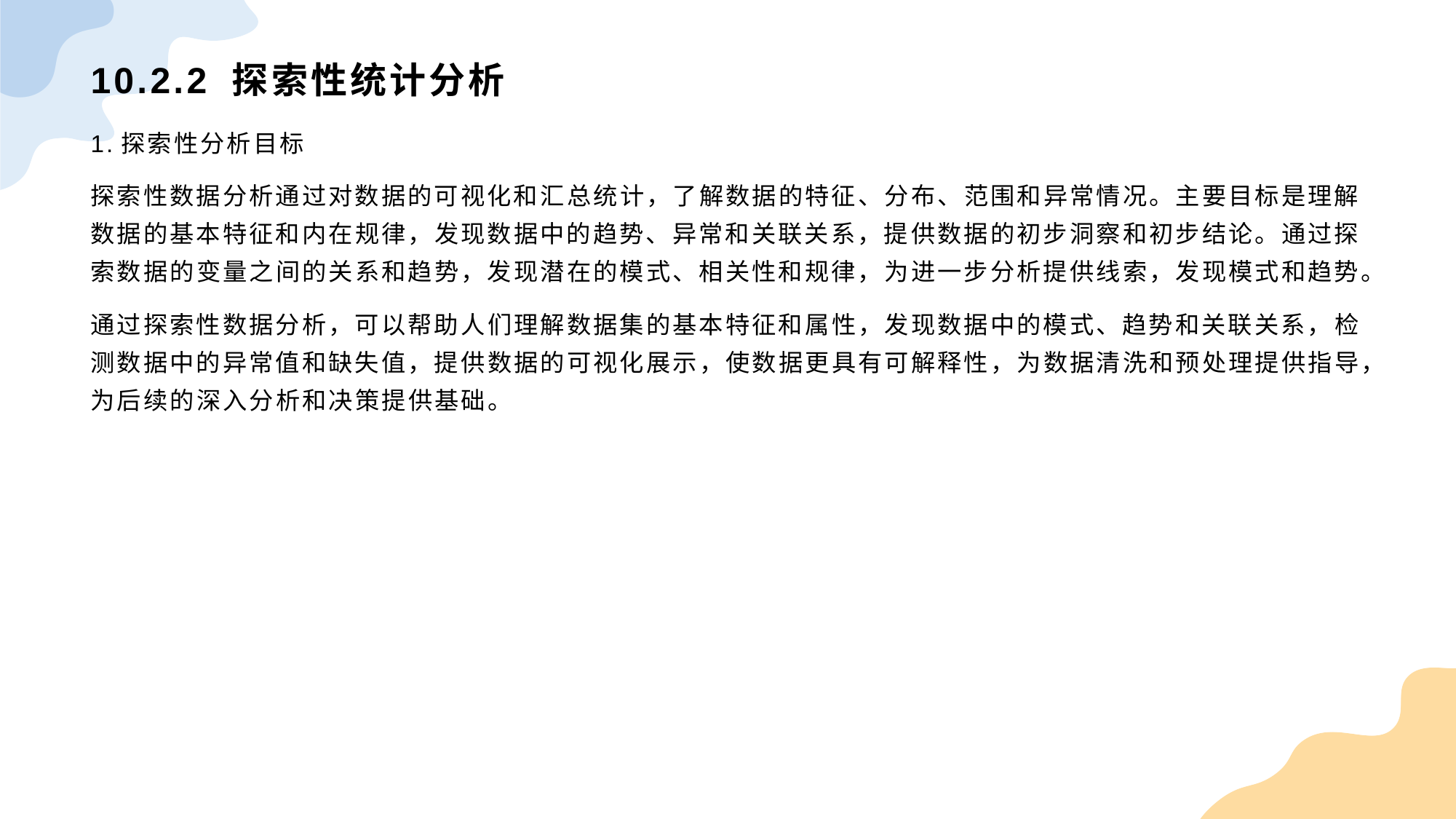

# 10.2.2 探索性统计分析
1.探索性分析目标
探索性数据分析通过对数据的可视化和汇总统计，了解数据的特征、分布、范围和异常情况。主要目标是理解数据的基本特征和内在规律，发现数据中的趋势、异常和关联关系，提供数据的初步洞察和初步结论。通过探索数据的变量之间的关系和趋势，发现潜在的模式、相关性和规律，为进一步分析提供线索，发现模式和趋势。
通过探索性数据分析，可以帮助人们理解数据集的基本特征和属性，发现数据中的模式、趋势和关联关系，检测数据中的异常值和缺失值，提供数据的可视化展示，使数据更具有可解释性，为数据清洗和预处理提供指导，为后续的深入分析和决策提供基础。